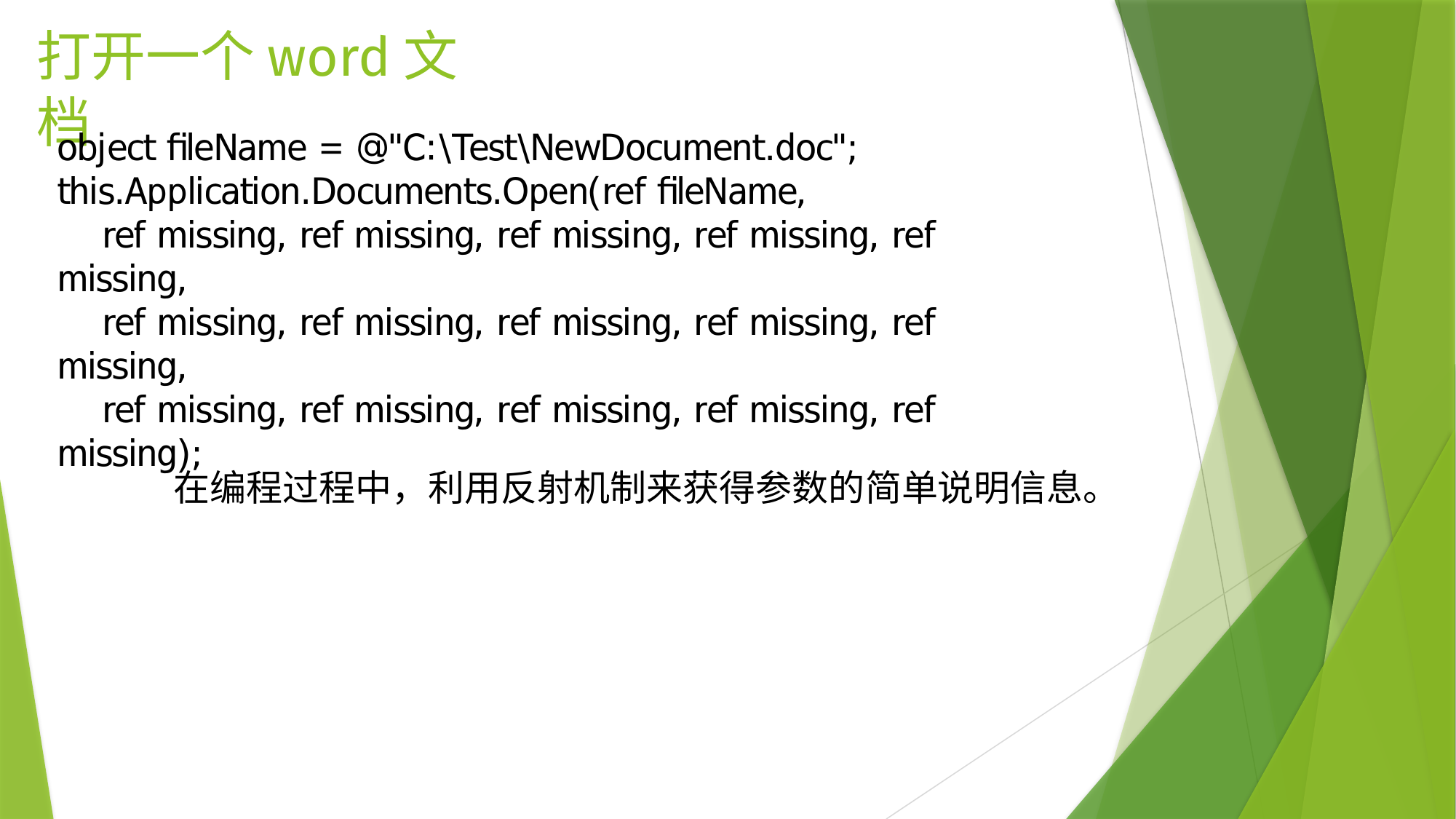

# 打开一个word文档
object fileName = @"C:\Test\NewDocument.doc";
this.Application.Documents.Open(ref fileName,
    ref missing, ref missing, ref missing, ref missing, ref missing,
    ref missing, ref missing, ref missing, ref missing, ref missing,
    ref missing, ref missing, ref missing, ref missing, ref missing);
在编程过程中，利用反射机制来获得参数的简单说明信息。